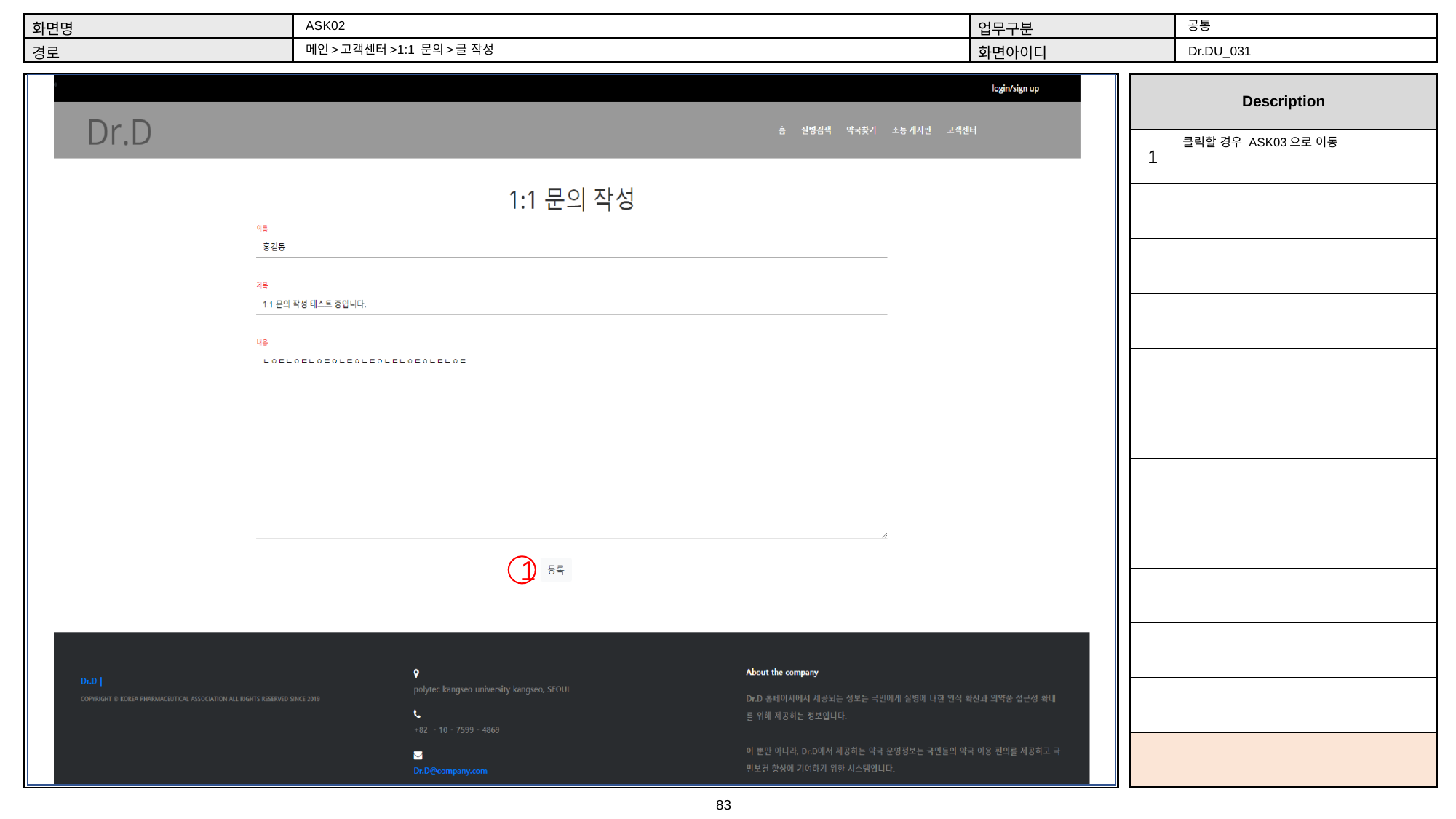

공통
ASK02
메인>고객센터>1:1 문의>글 작성
Dr.DU_031

클릭할 경우 ASK03으로 이동
1
1